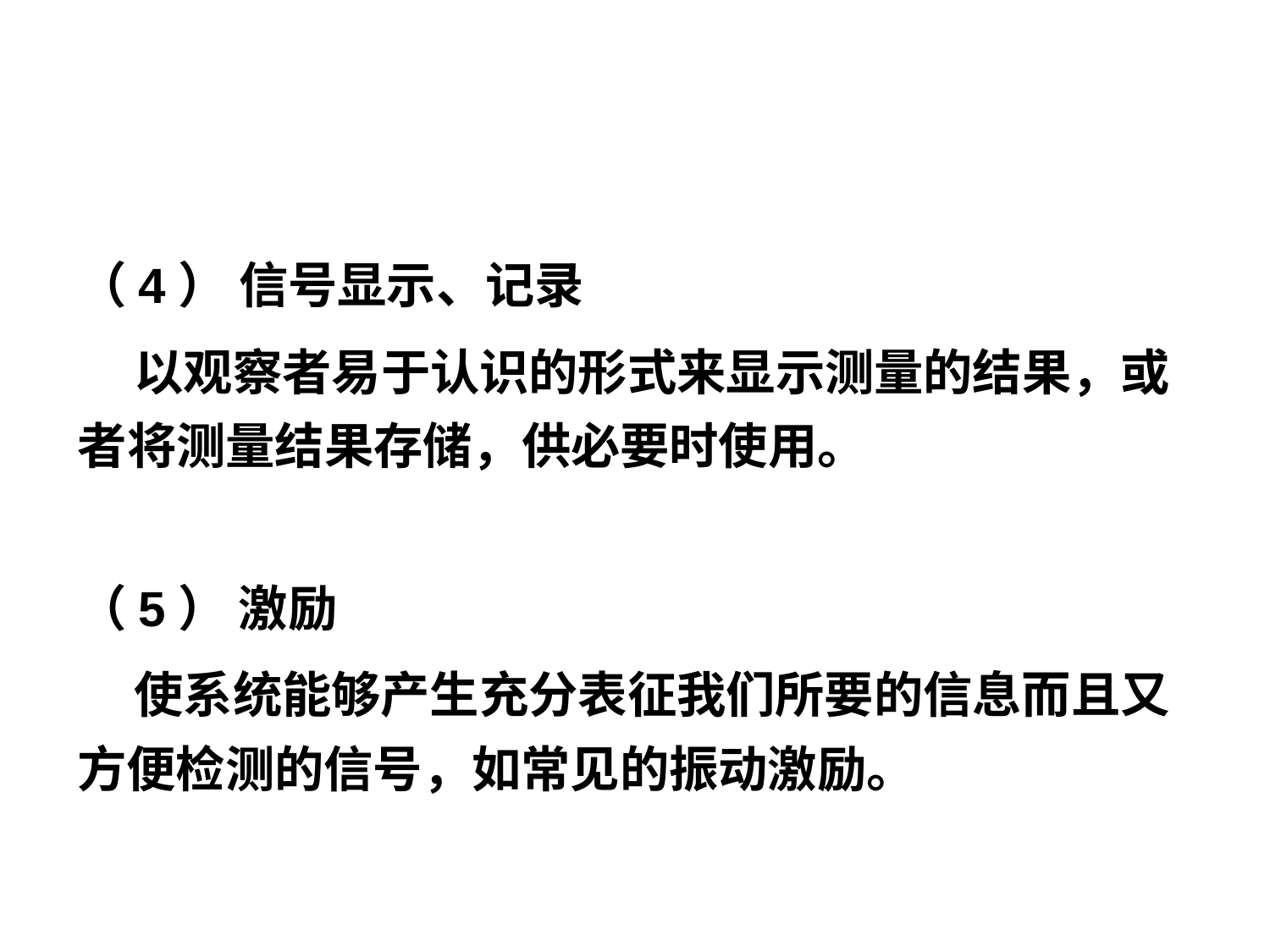

（4） 信号显示、记录
    以观察者易于认识的形式来显示测量的结果，或者将测量结果存储，供必要时使用。
（5） 激励
    使系统能够产生充分表征我们所要的信息而且又方便检测的信号，如常见的振动激励。